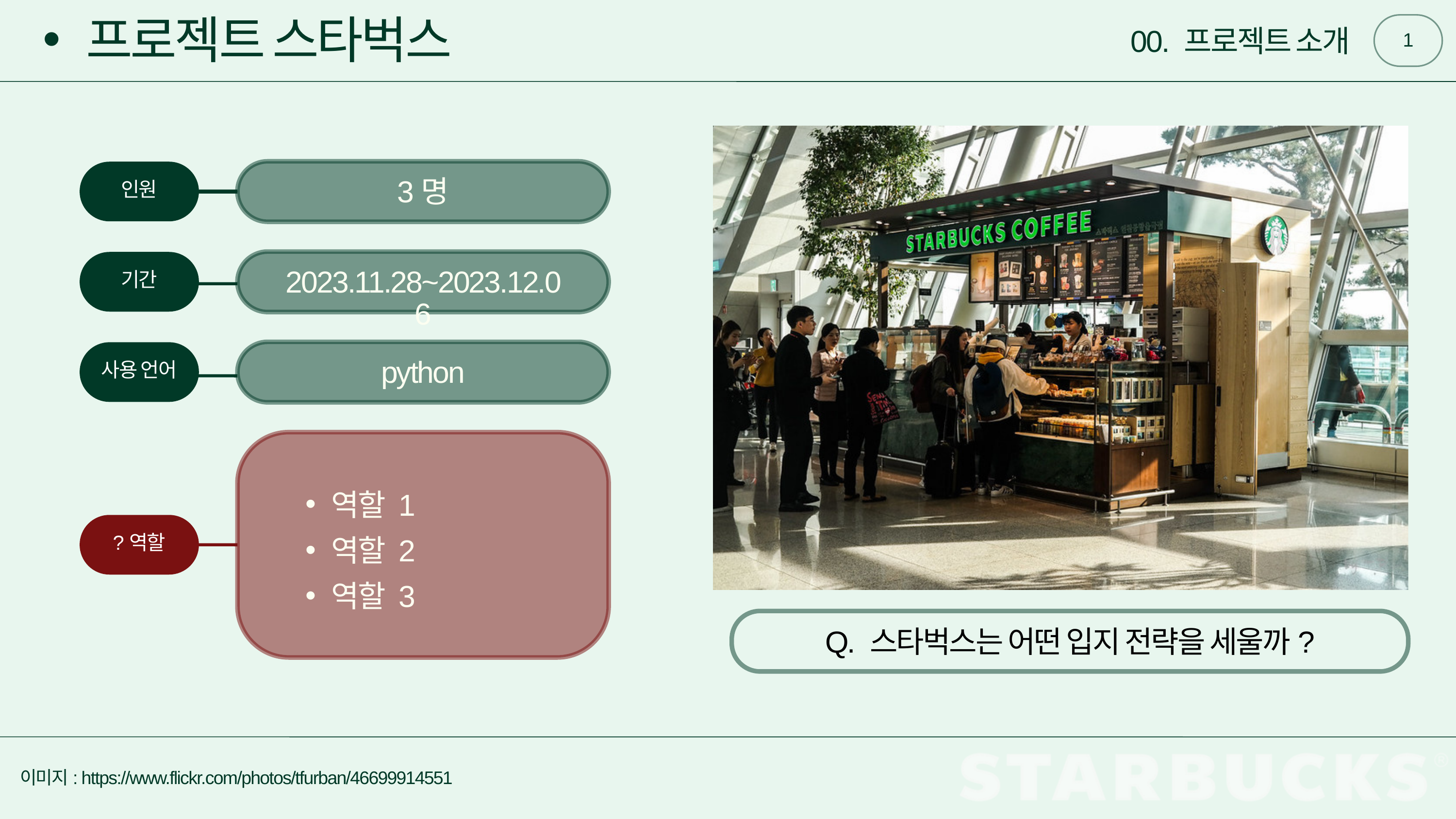

프로젝트 스타벅스

1
00. 프로젝트 소개

3명
인원

2023.11.28~2023.12.06
기간

python
사용 언어

역할 1
역할 2
역할 3

?역할

Q. 스타벅스는 어떤 입지 전략을 세울까?

이미지: https://www.flickr.com/photos/tfurban/46699914551